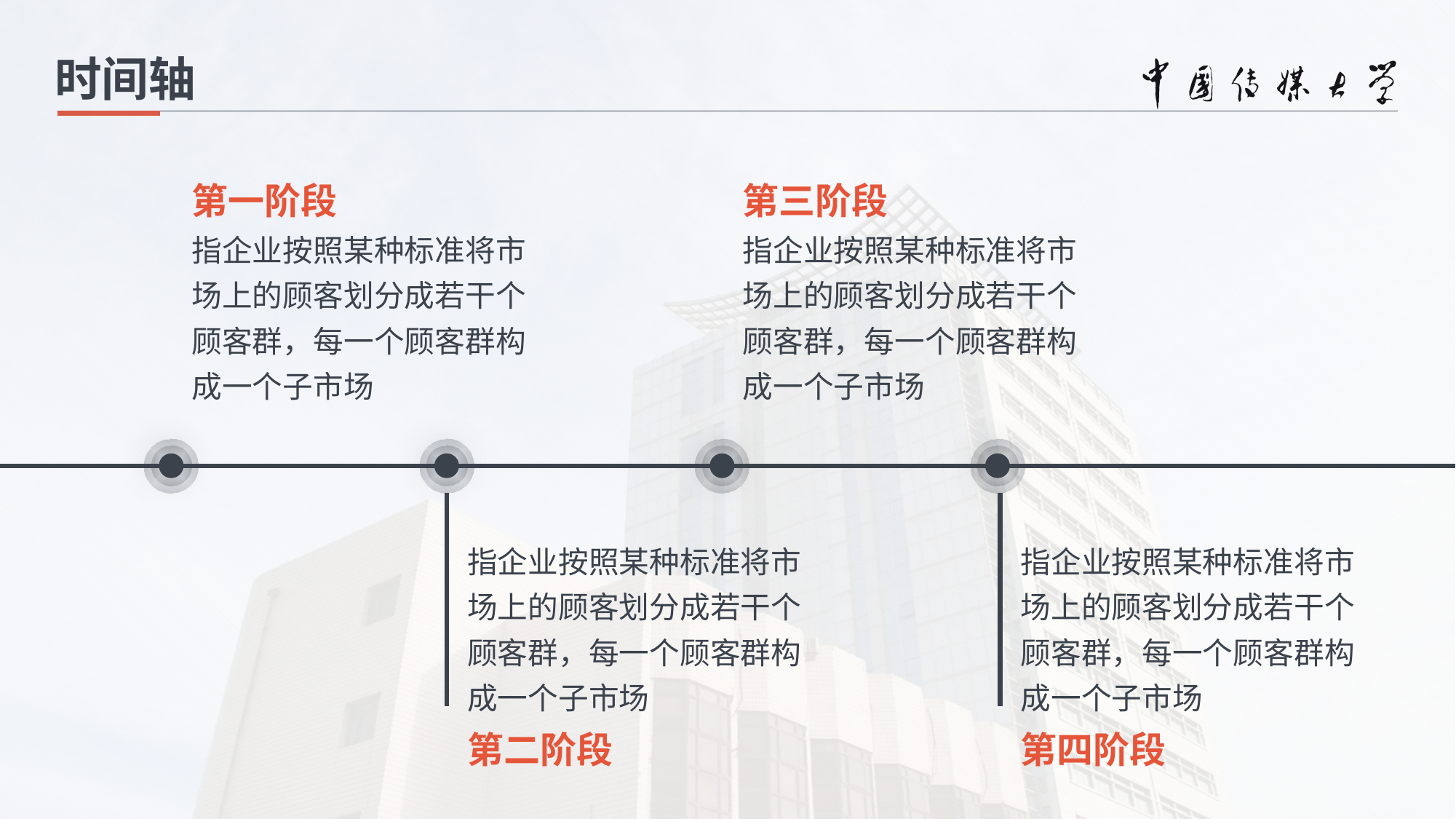

时间轴
第一阶段
指企业按照某种标准将市场上的顾客划分成若干个顾客群，每一个顾客群构成一个子市场
第三阶段
指企业按照某种标准将市场上的顾客划分成若干个顾客群，每一个顾客群构成一个子市场

指企业按照某种标准将市场上的顾客划分成若干个顾客群，每一个顾客群构成一个子市场
第二阶段
指企业按照某种标准将市场上的顾客划分成若干个顾客群，每一个顾客群构成一个子市场
第四阶段